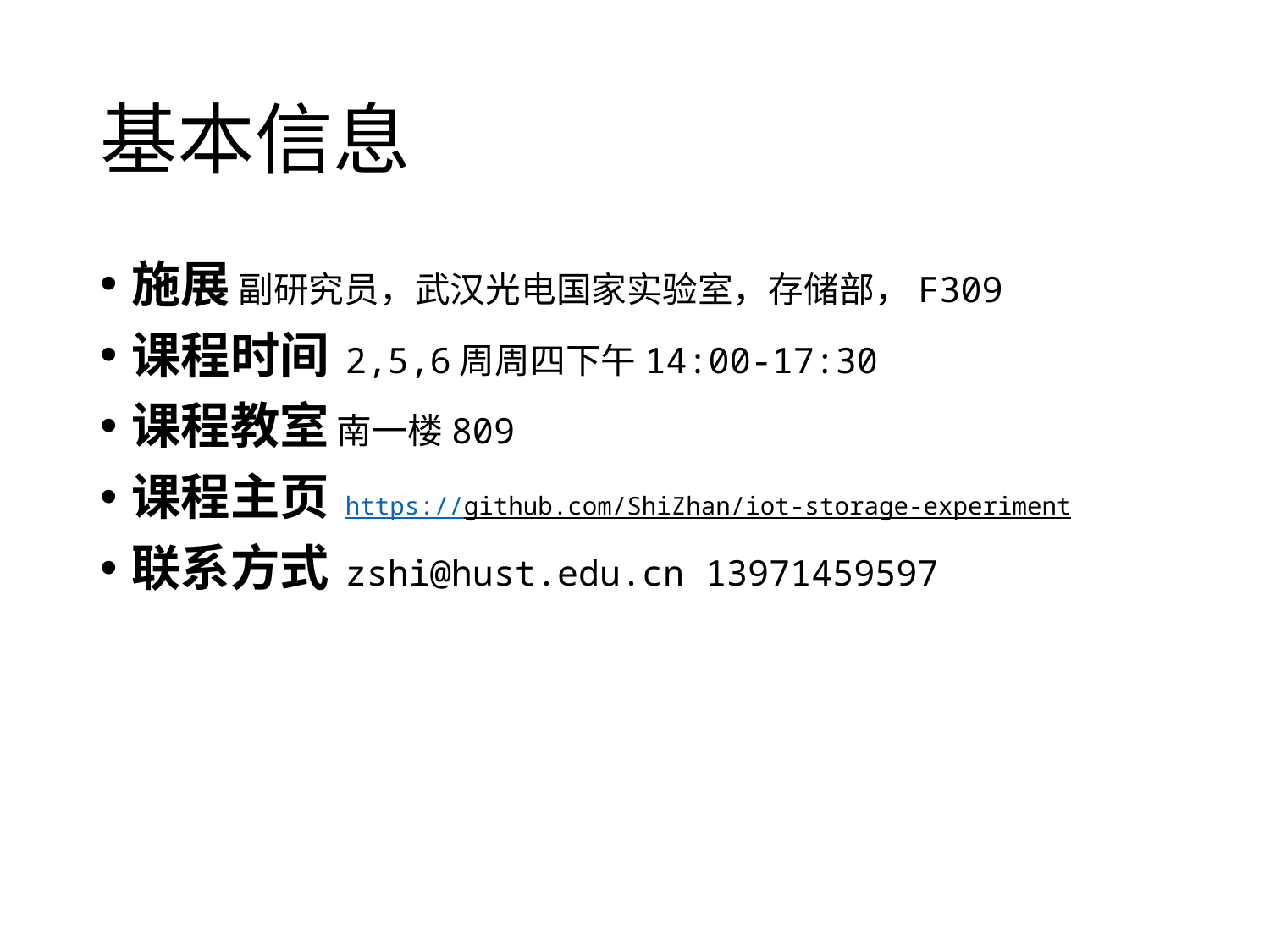

# 基本信息
施展 副研究员，武汉光电国家实验室，存储部，F309
课程时间 2,5,6周周四下午14:00-17:30
课程教室 南一楼809
课程主页 https://github.com/ShiZhan/iot-storage-experiment
联系方式 zshi@hust.edu.cn 13971459597